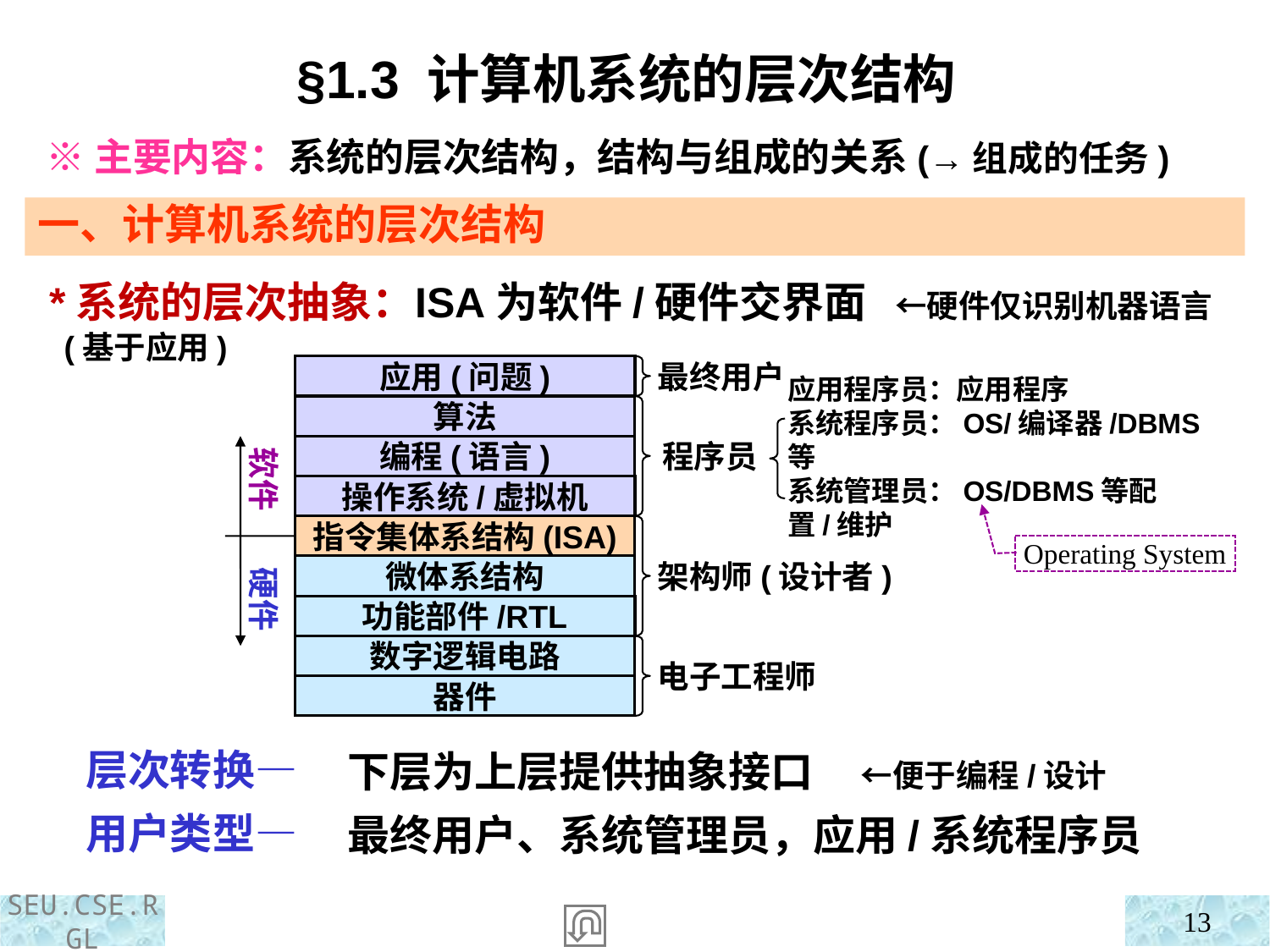

§1.3 计算机系统的层次结构
 ※主要内容：系统的层次结构，结构与组成的关系(→组成的任务)
一、计算机系统的层次结构
 *系统的层次抽象：
   (基于应用)

    层次转换—
    用户类型—
ISA为软件/硬件交界面   ←硬件仅识别机器语言
应用(问题)
算法
编程(语言)

软件
操作系统/虚拟机

指令集体系结构(ISA)

微体系结构
架构师(设计者)
硬件
功能部件/RTL
数字逻辑电路

电子工程师
器件
最终用户

程序员
应用程序员：应用程序
系统程序员：OS/编译器/DBMS等
系统管理员：OS/DBMS等配置/维护

Operating System
下层为上层提供抽象接口     ←便于编程/设计
最终用户、系统管理员，应用/系统程序员
13